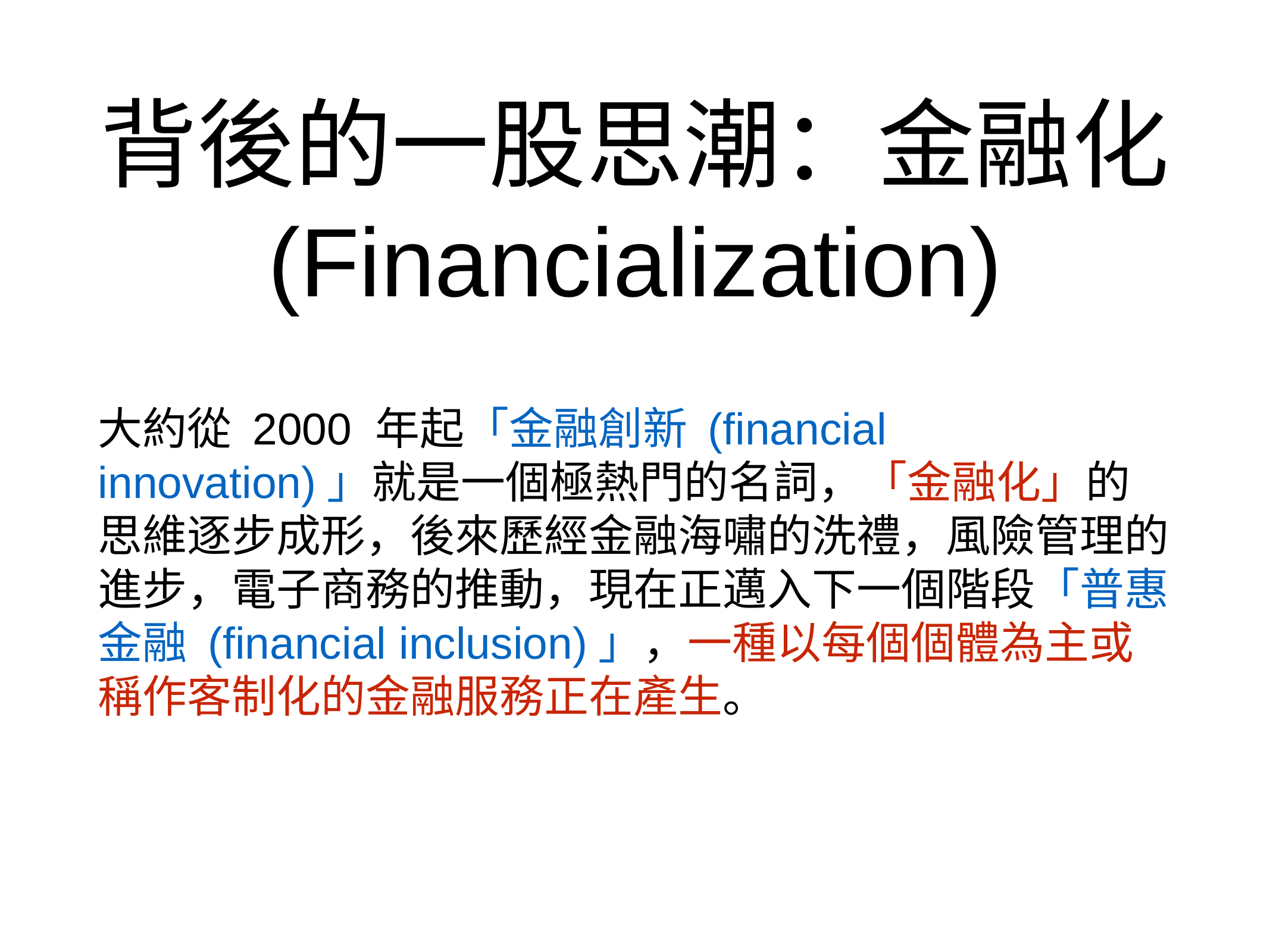

# 背後的一股思潮：金融化
(Financialization)
大約從 2000 年起「金融創新 (financial innovation)」就是一個極熱門的名詞，「金融化」的思維逐步成形，後來歷經金融海嘯的洗禮，風險管理的進步，電子商務的推動，現在正邁入下一個階段「普惠金融 (financial inclusion)」，一種以每個個體為主或稱作客制化的金融服務正在產生。
24